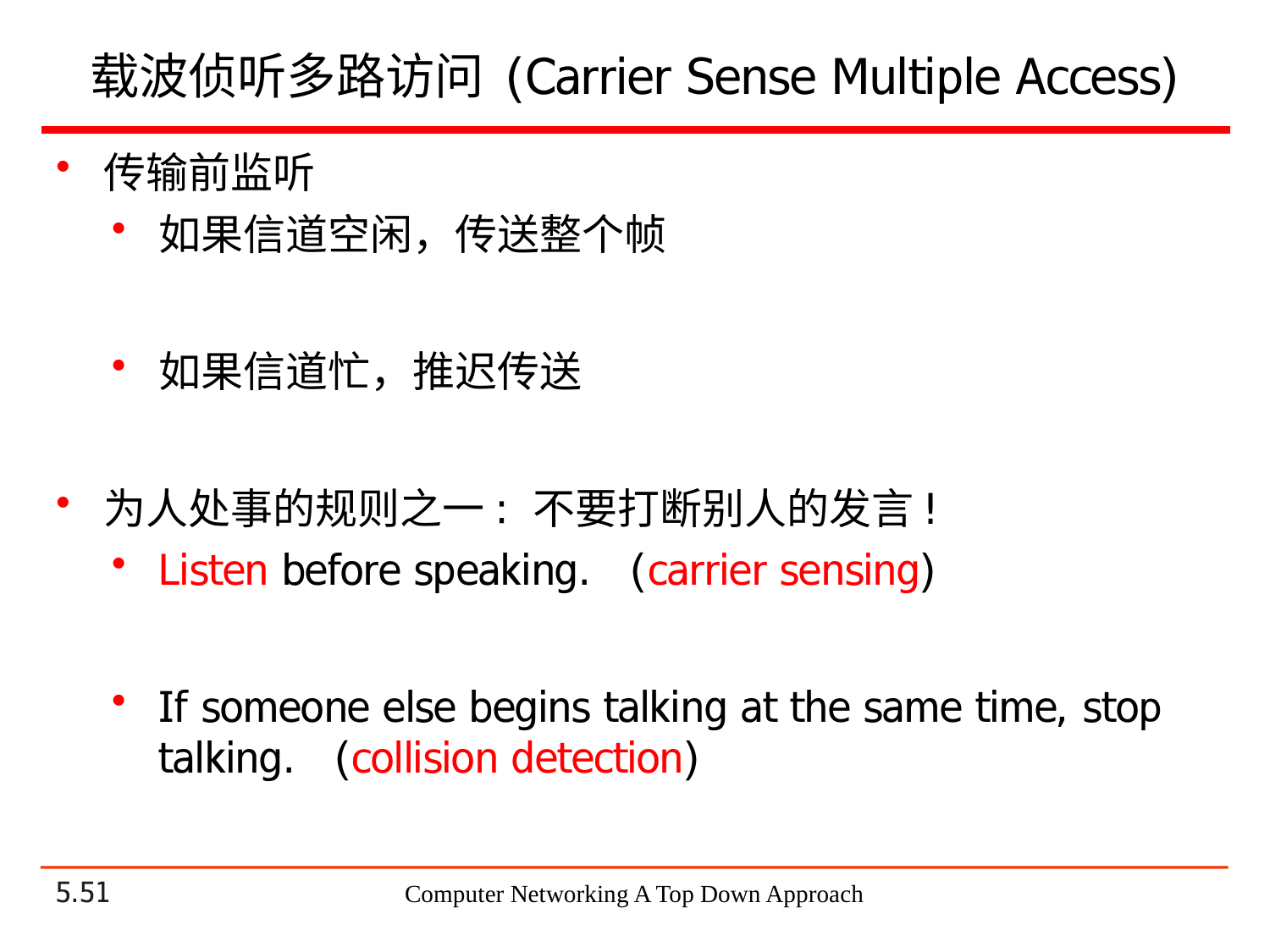

# 载波侦听多路访问 (Carrier Sense Multiple Access)
传输前监听
如果信道空闲，传送整个帧

如果信道忙，推迟传送

为人处事的规则之一: 不要打断别人的发言!
Listen before speaking.   (carrier sensing)

If someone else begins talking at the same time, stop talking.   (collision detection)